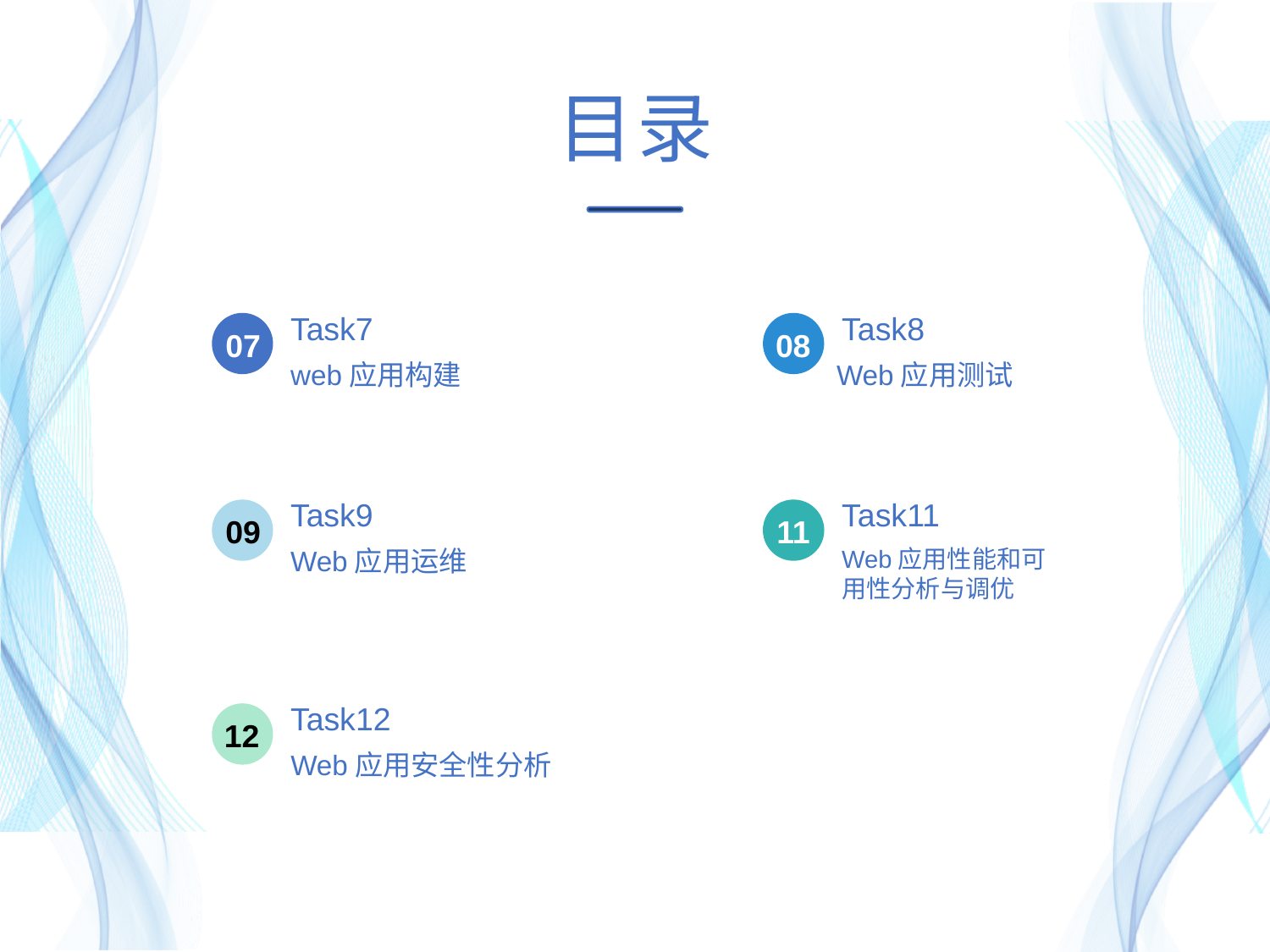

目录
Task7
Task8

07

08
web应用构建
Web应用测试
Task9

Task11

09

11
Web应用运维
Web应用性能和可用性分析与调优
Task12

12
Web应用安全性分析